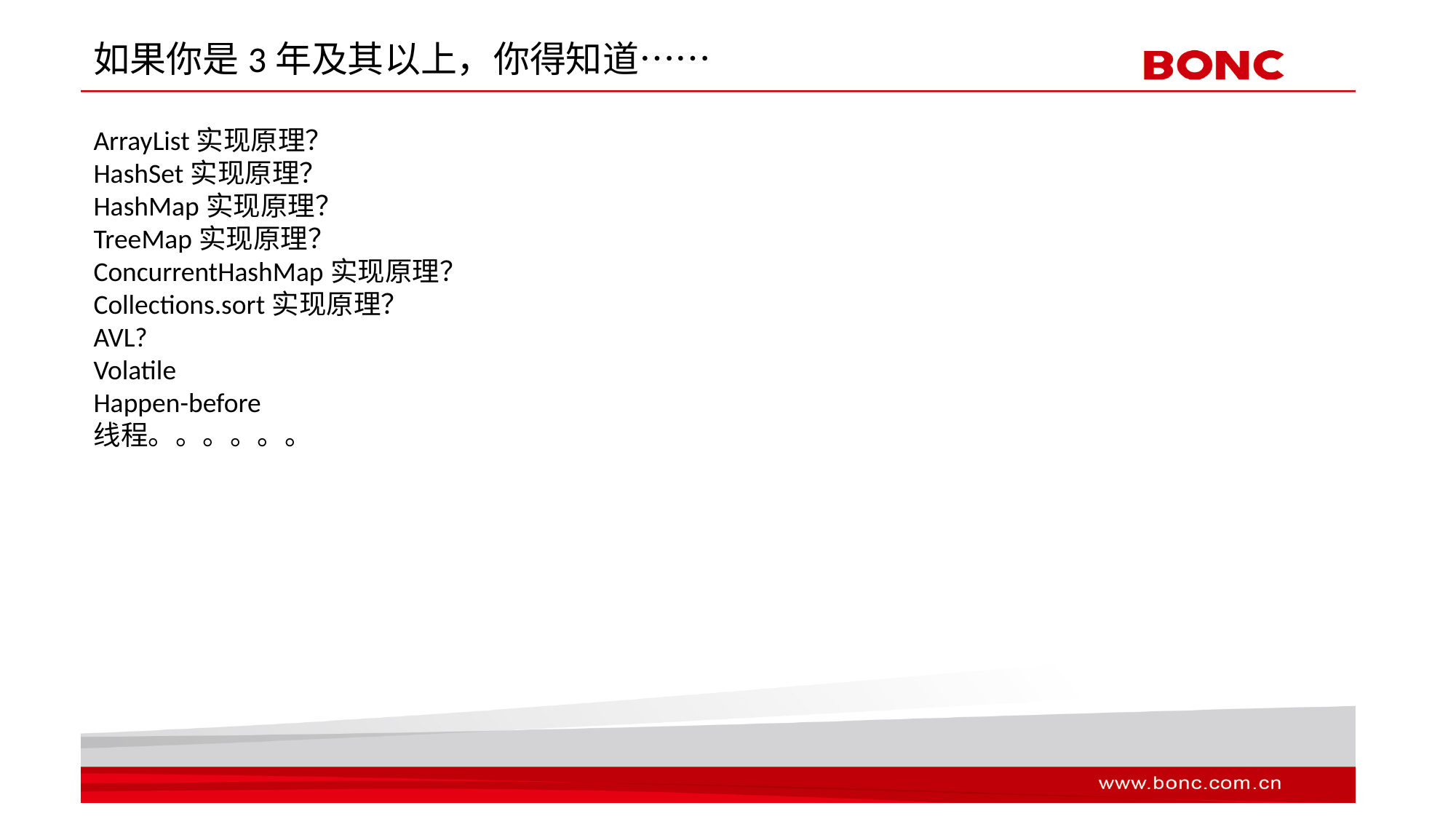

# 如果你是3年及其以上，你得知道……
ArrayList实现原理？
HashSet实现原理？
HashMap实现原理？
TreeMap实现原理？
ConcurrentHashMap实现原理？
Collections.sort实现原理？
AVL?
Volatile
Happen-before
线程。。。。。。